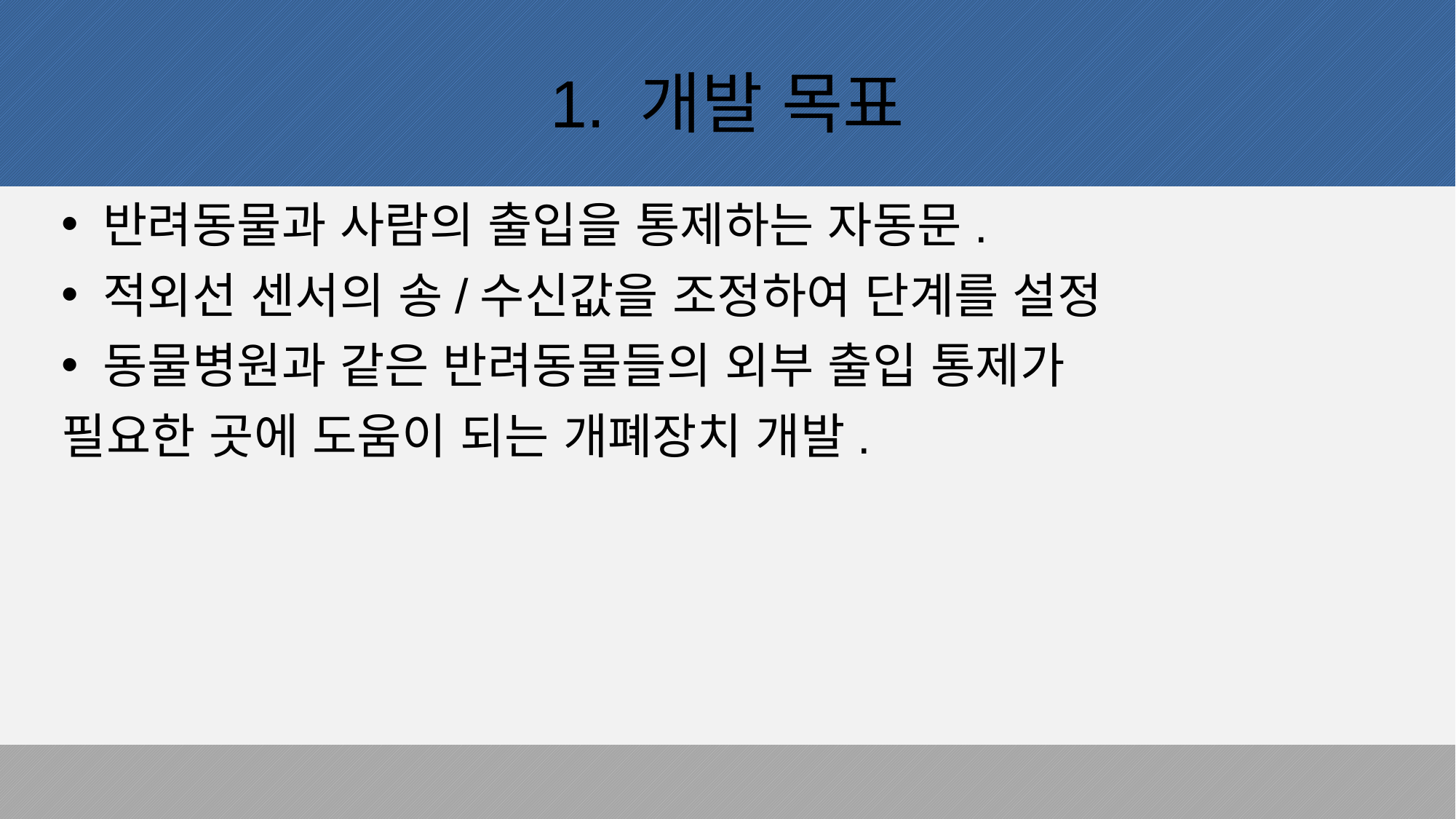

# 1. 개발 목표
반려동물과 사람의 출입을 통제하는 자동문.
적외선 센서의 송/수신값을 조정하여 단계를 설정
동물병원과 같은 반려동물들의 외부 출입 통제가
필요한 곳에 도움이 되는 개폐장치 개발.